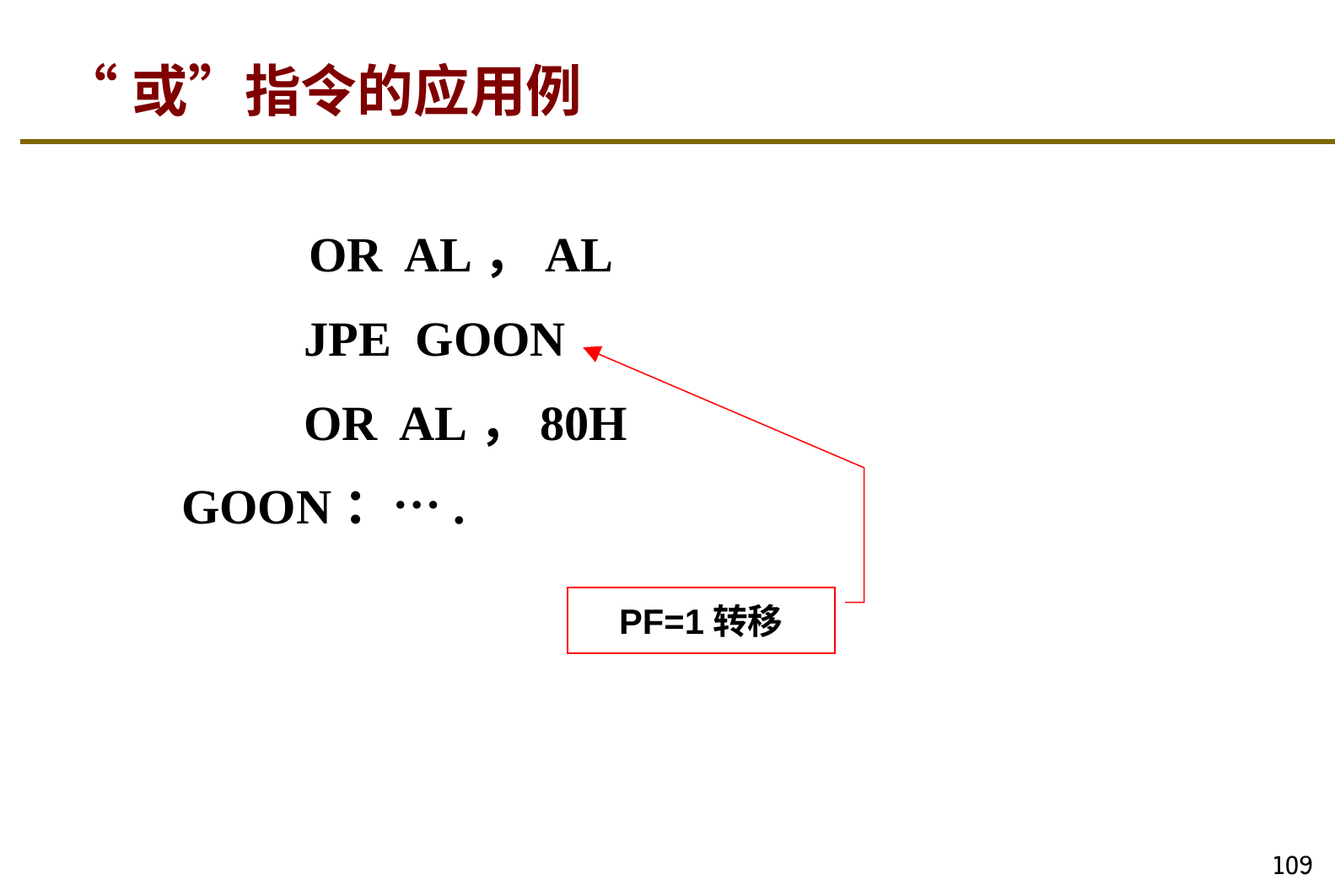

# “或”指令的应用例
         OR  AL，AL
          JPE  GOON
          OR  AL，80H
GOON：….
PF=1转移
109